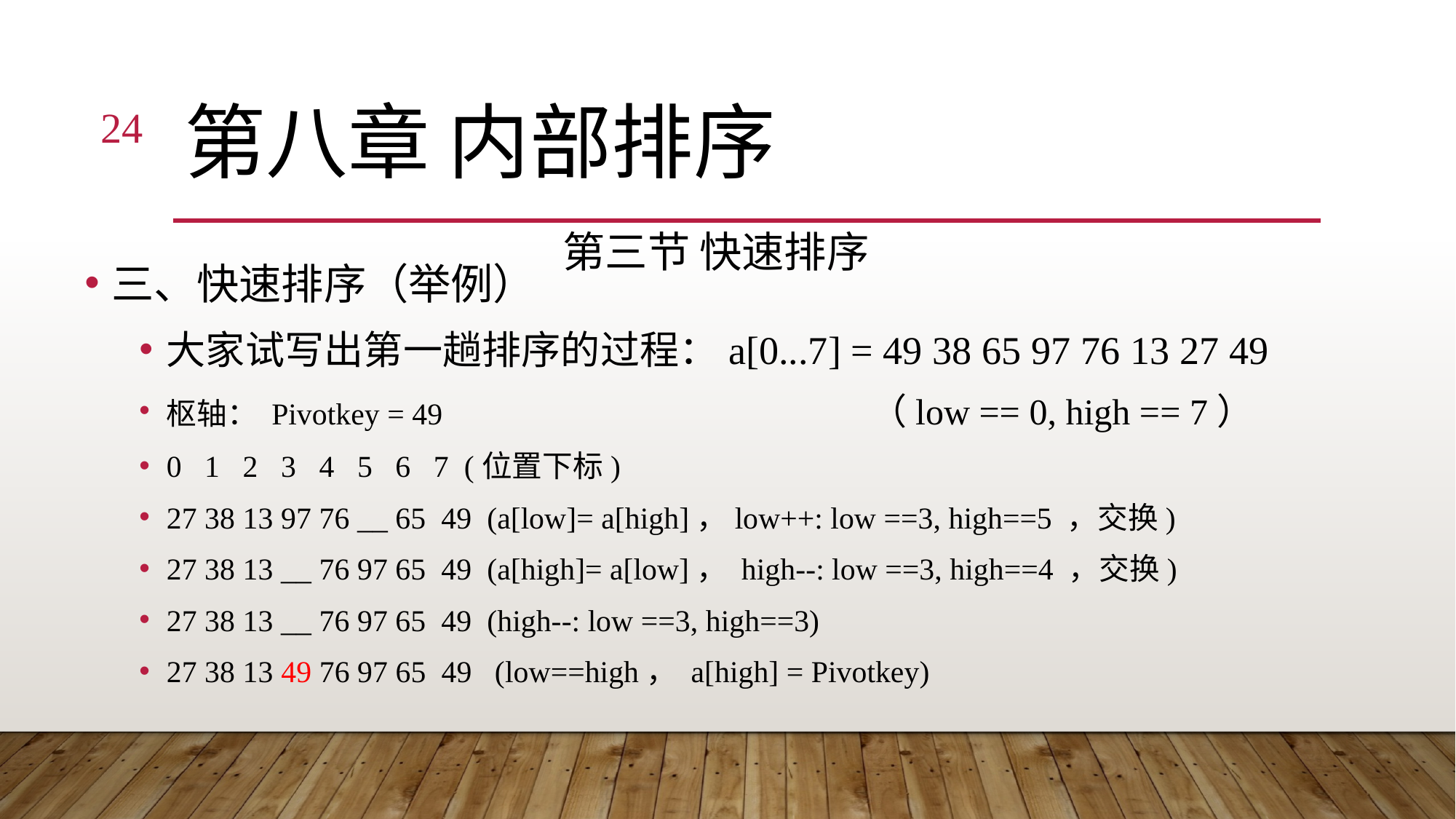

24
# 第八章 内部排序
第三节 快速排序
三、快速排序（举例）
大家试写出第一趟排序的过程：a[0...7] = 49 38 65 97 76 13 27 49
枢轴： Pivotkey = 49                                                       （low == 0, high == 7）
0   1   2   3   4   5   6   7  (位置下标)
27 38 13 97 76 __ 65  49  (a[low]= a[high]，low++: low ==3, high==5 ，交换)
27 38 13 __ 76 97 65  49  (a[high]= a[low]， high--: low ==3, high==4 ，交换)
27 38 13 __ 76 97 65  49  (high--: low ==3, high==3)
27 38 13 49 76 97 65  49   (low==high， a[high] = Pivotkey)